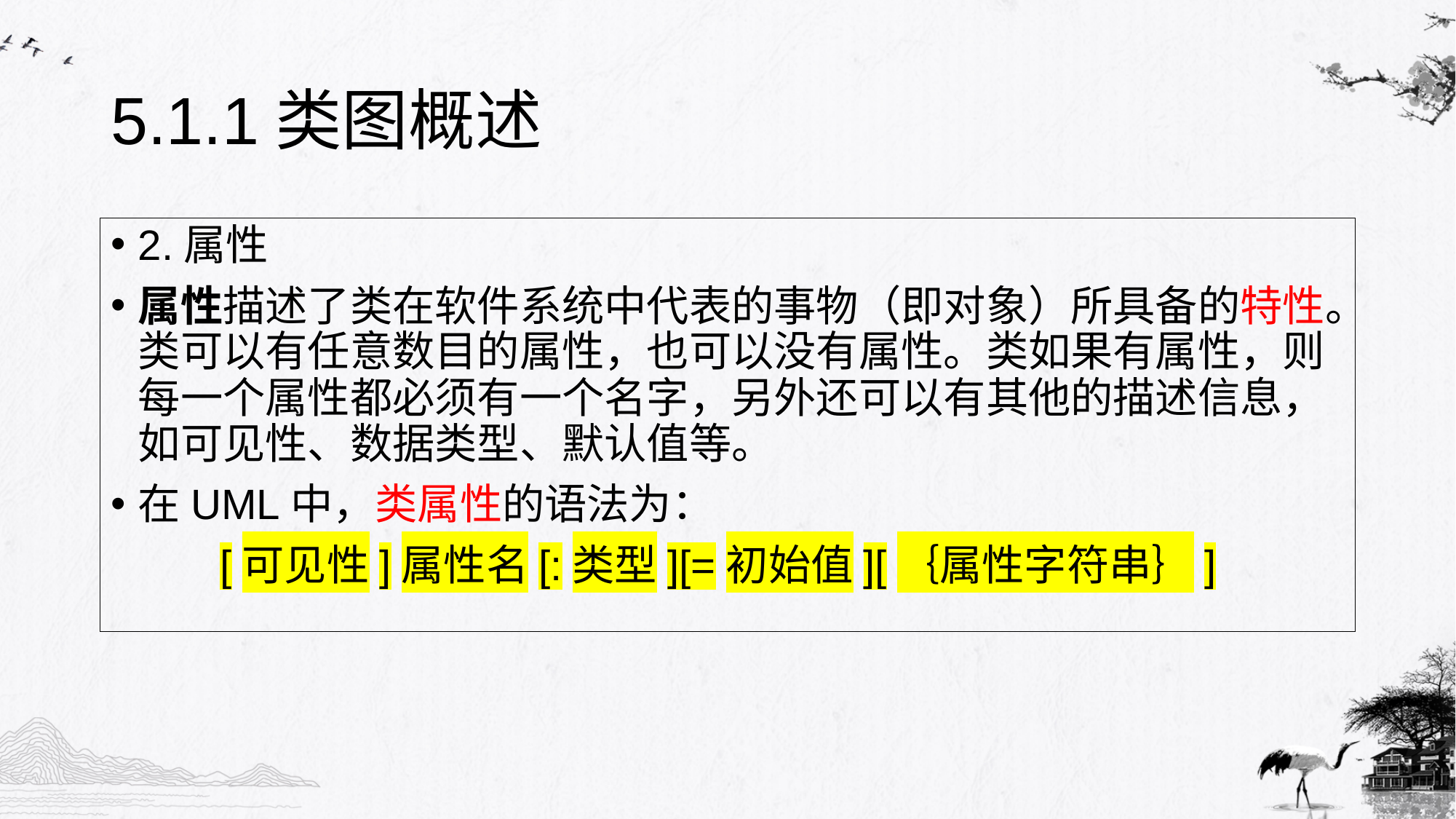

# 5.1.1类图概述
2.属性
属性描述了类在软件系统中代表的事物（即对象）所具备的特性。类可以有任意数目的属性，也可以没有属性。类如果有属性，则每一个属性都必须有一个名字，另外还可以有其他的描述信息，如可见性、数据类型、默认值等。
在UML中，类属性的语法为：
	[可见性]属性名[:类型][=初始值][｛属性字符串｝]